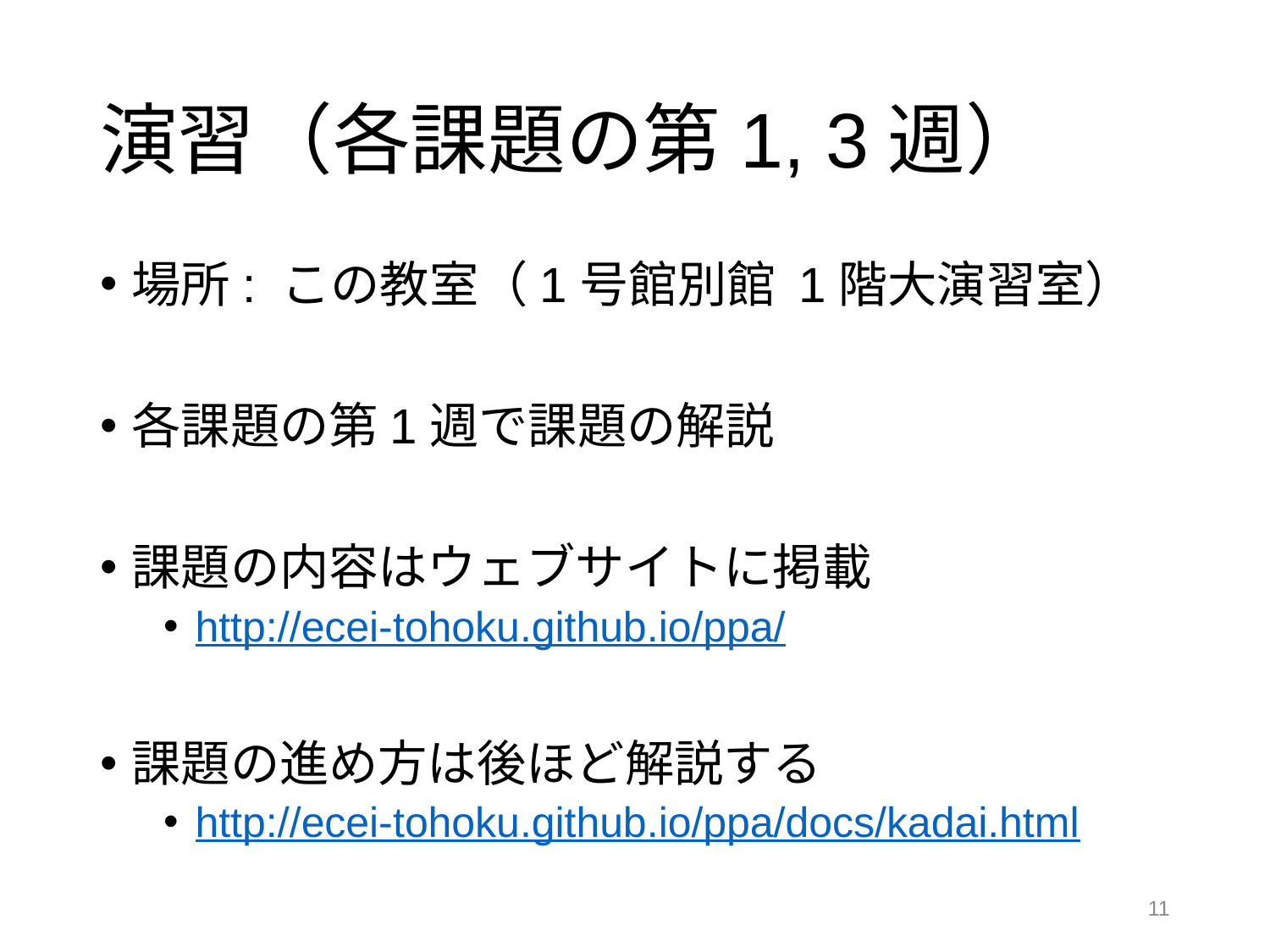

# 演習（各課題の第1, 3週）
場所: この教室（1号館別館 1階大演習室）

各課題の第1週で課題の解説

課題の内容はウェブサイトに掲載
http://ecei-tohoku.github.io/ppa/

課題の進め方は後ほど解説する
http://ecei-tohoku.github.io/ppa/docs/kadai.html
11